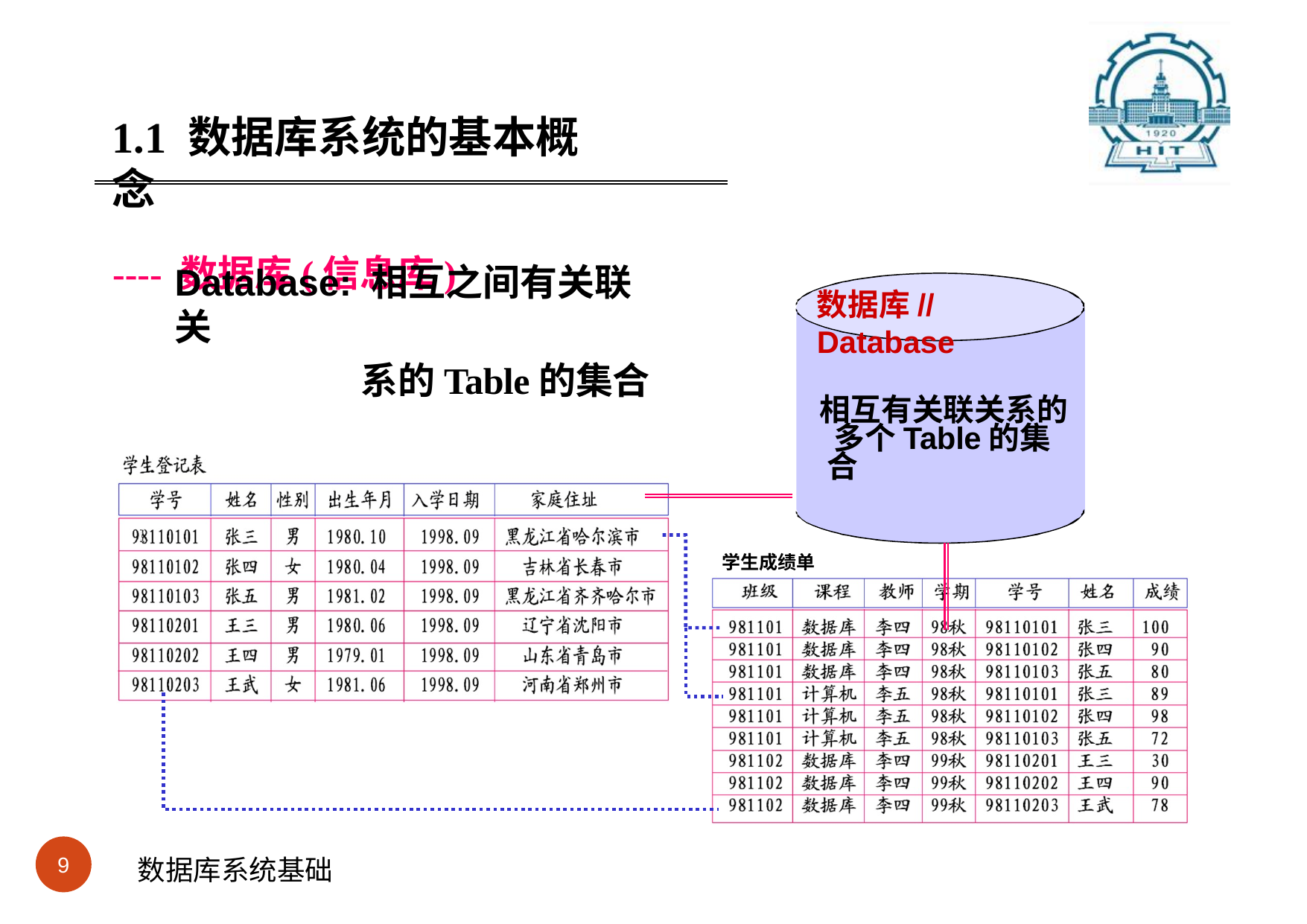

#
1.1 数据库系统的基本概念
---- 数据库(信息库)

Database: 相互之间有关联关
系的Table的集合

数据库//Database

相互有关联关系的  多个Table的集合

学生成绩单